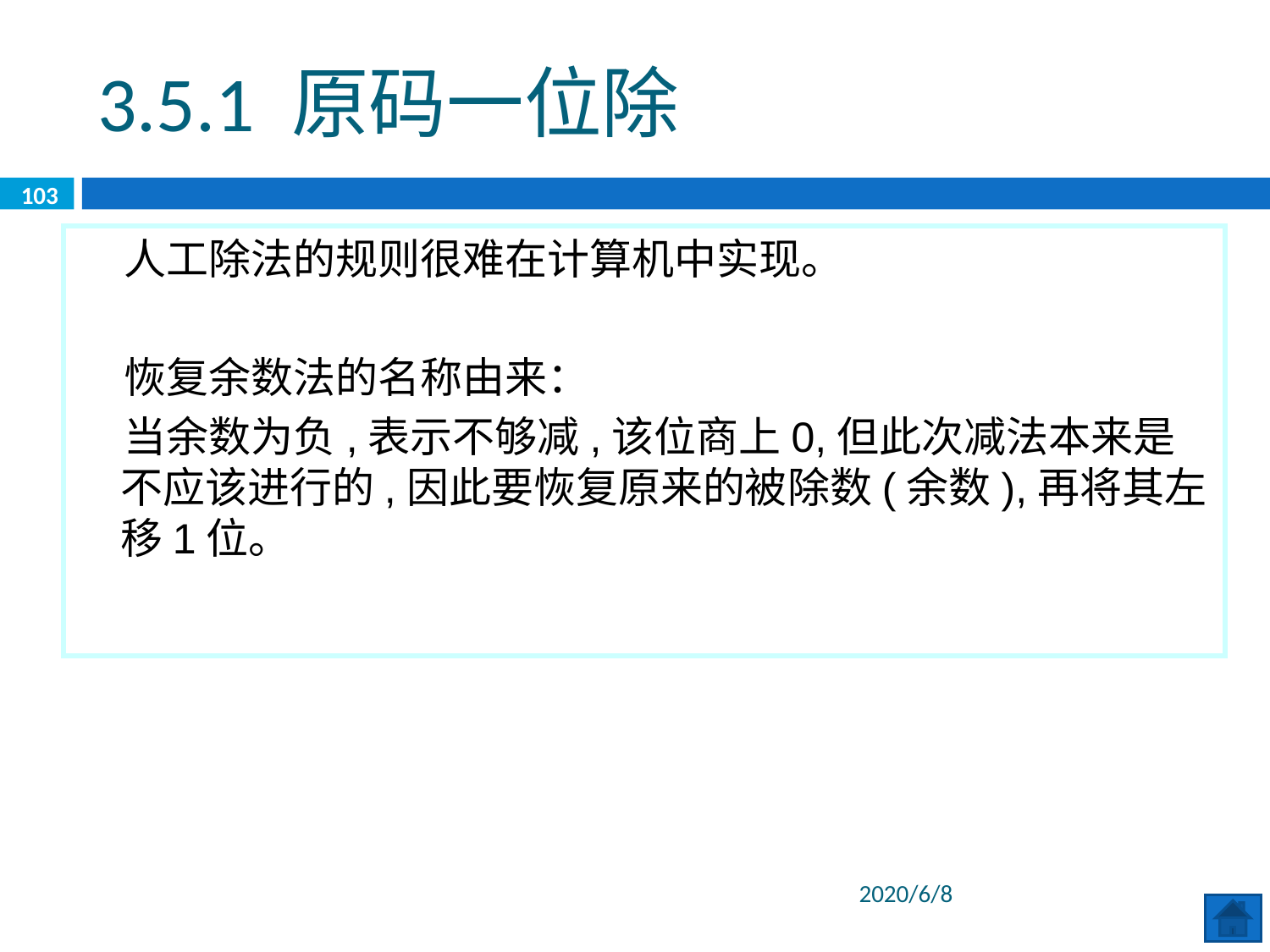

3.5.1 原码一位除
103
    人工除法的规则很难在计算机中实现。

    恢复余数法的名称由来：
    当余数为负,表示不够减,该位商上0,但此次减法本来是不应该进行的,因此要恢复原来的被除数(余数),再将其左移1位。
2020/6/8